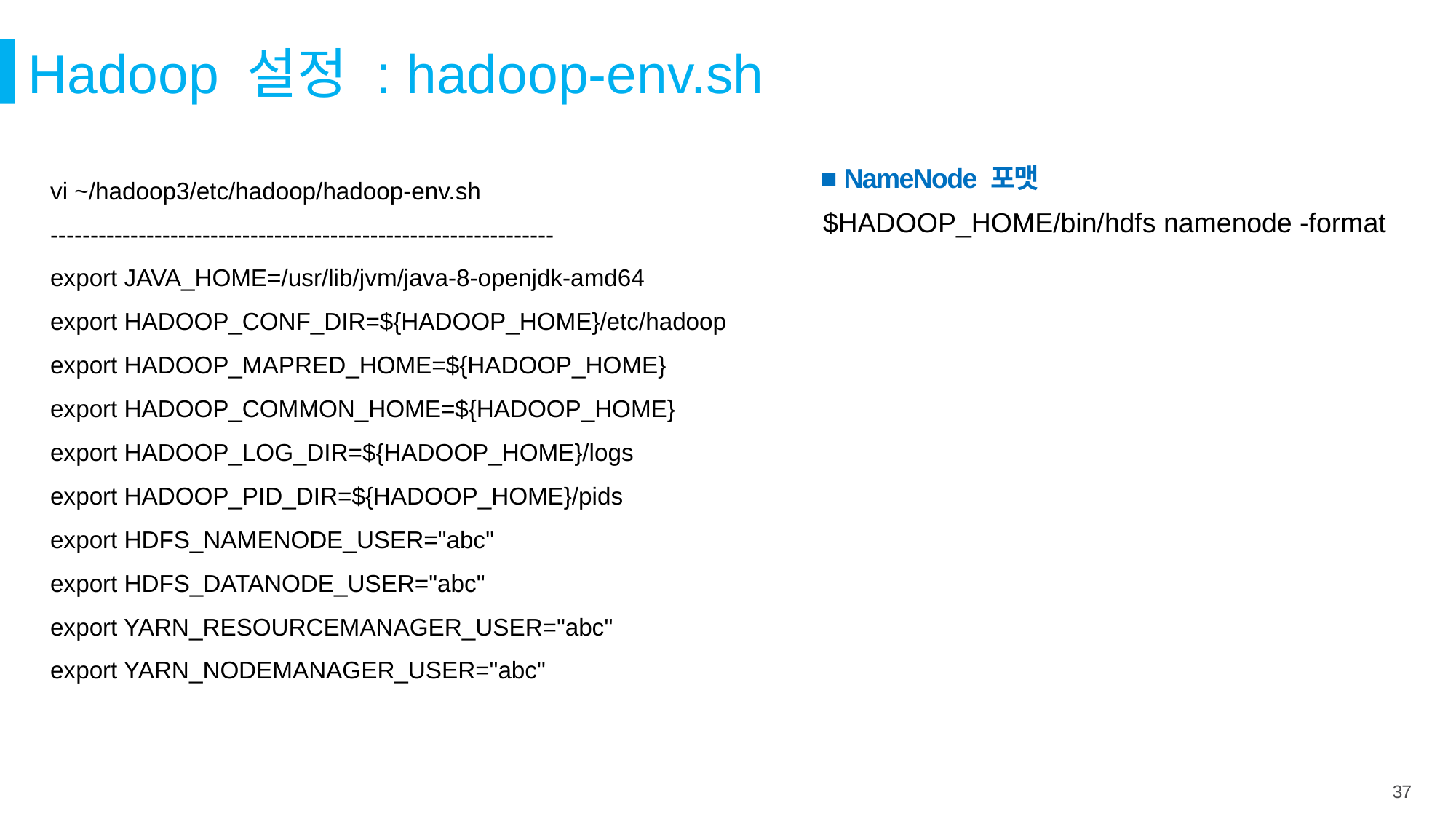

Hadoop 설정 : hadoop-env.sh
vi ~/hadoop3/etc/hadoop/hadoop-env.sh
---------------------------------------------------------------
export JAVA_HOME=/usr/lib/jvm/java-8-openjdk-amd64
export HADOOP_CONF_DIR=${HADOOP_HOME}/etc/hadoop
export HADOOP_MAPRED_HOME=${HADOOP_HOME}
export HADOOP_COMMON_HOME=${HADOOP_HOME}
export HADOOP_LOG_DIR=${HADOOP_HOME}/logs
export HADOOP_PID_DIR=${HADOOP_HOME}/pids
export HDFS_NAMENODE_USER="abc"
export HDFS_DATANODE_USER="abc"
export YARN_RESOURCEMANAGER_USER="abc"
export YARN_NODEMANAGER_USER="abc"
■ NameNode 포맷
$HADOOP_HOME/bin/hdfs namenode -format